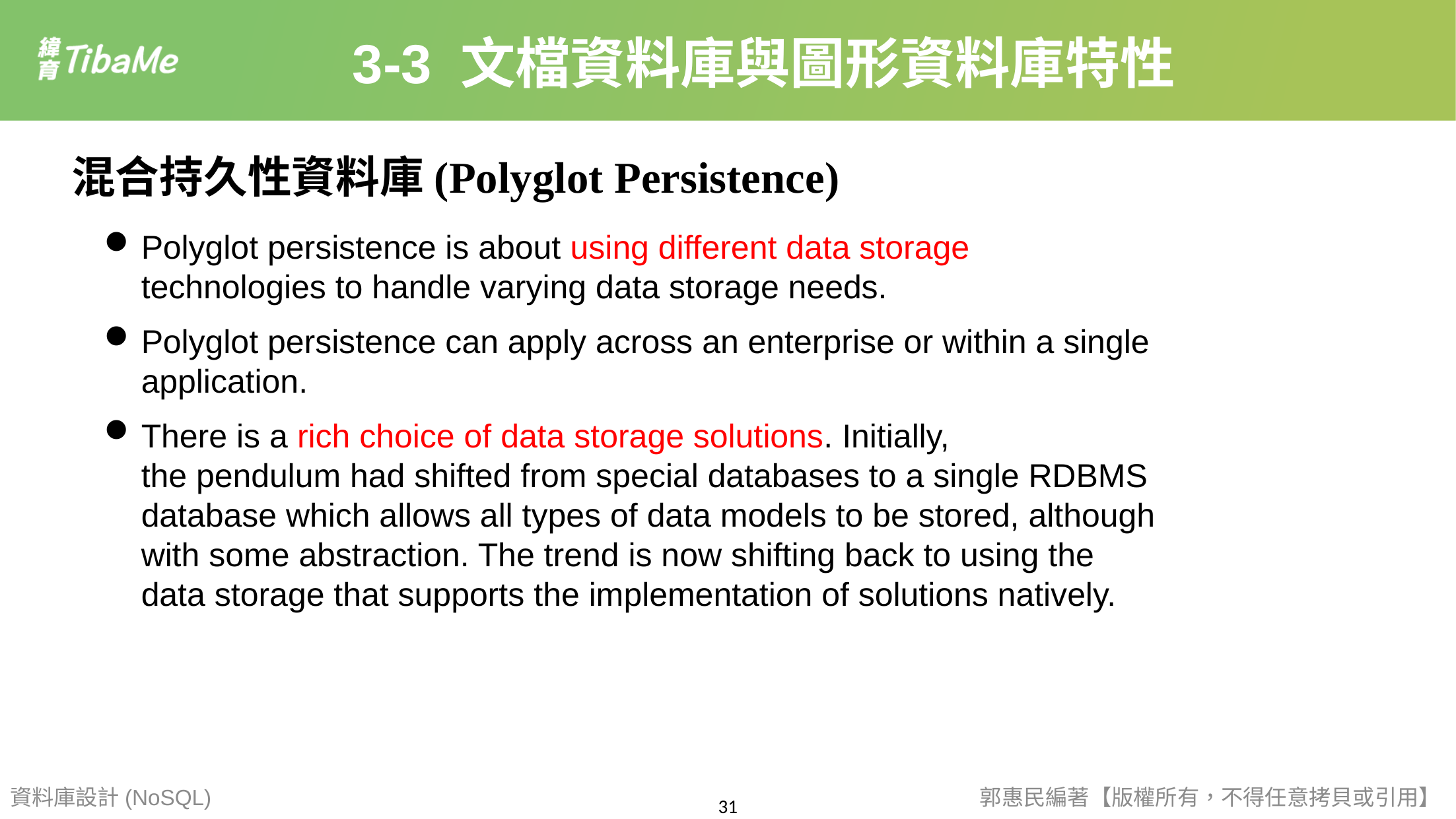

3-3 文檔資料庫與圖形資料庫特性
混合持久性資料庫(Polyglot Persistence)

Polyglot persistence is about using different data storage technologies to handle varying data storage needs.
Polyglot persistence can apply across an enterprise or within a single application.
There is a rich choice of data storage solutions. Initially, the pendulum had shifted from special databases to a single RDBMS database which allows all types of data models to be stored, although with some abstraction. The trend is now shifting back to using the data storage that supports the implementation of solutions natively.
資料庫設計(NoSQL)
郭惠民編著【版權所有，不得任意拷貝或引用】